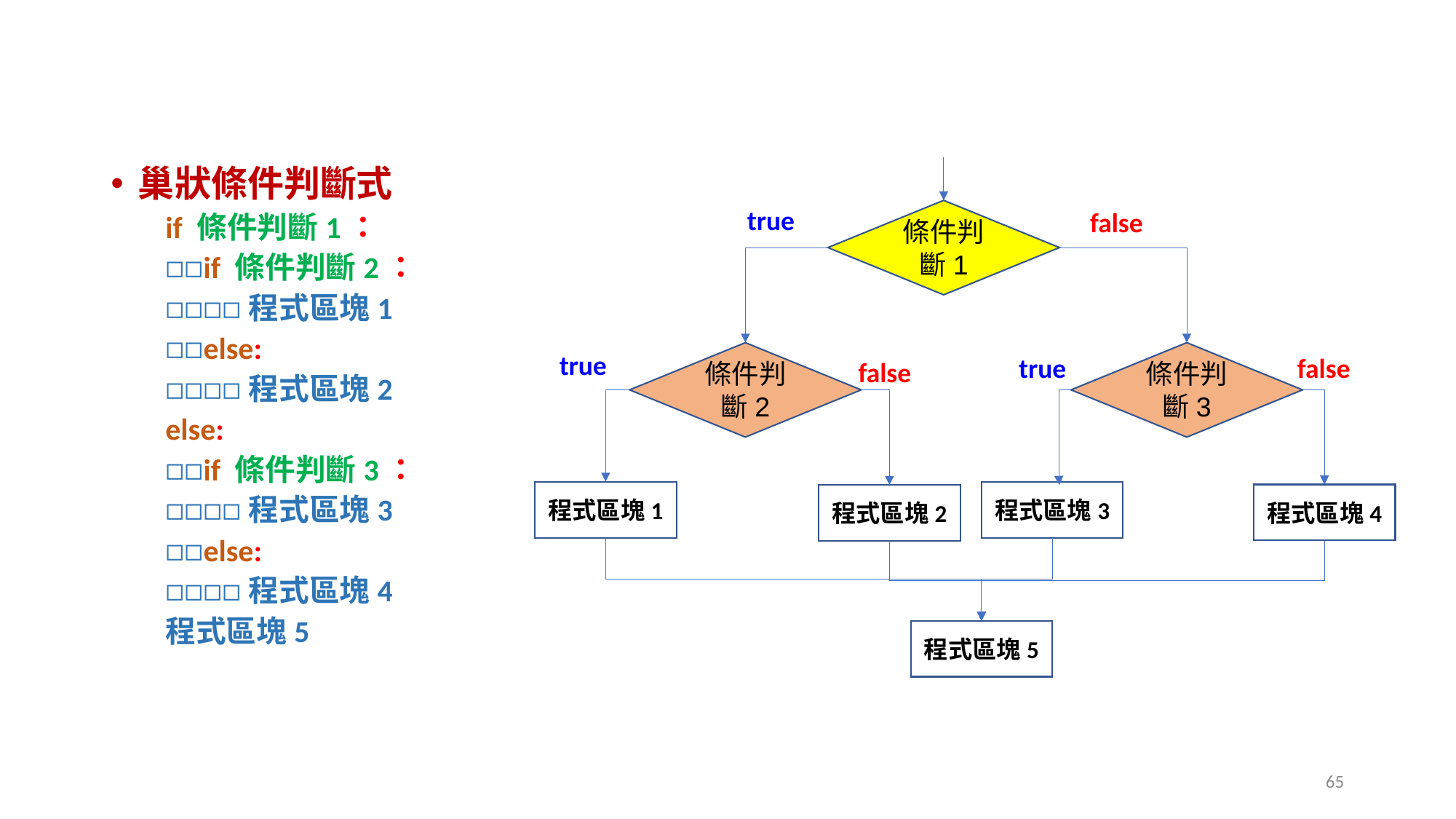

#
巢狀條件判斷式
if 條件判斷1：
◻︎◻︎if 條件判斷2：
◻︎◻︎◻︎◻︎程式區塊1
◻︎◻︎else:
◻︎◻︎◻︎◻︎程式區塊2
else:
◻︎◻︎if 條件判斷3：
◻︎◻︎◻︎◻︎程式區塊3
◻︎◻︎else:
◻︎◻︎◻︎◻︎程式區塊4
程式區塊5

true
false
條件判斷1
true
條件判斷2
條件判斷3
true
false
false
程式區塊1
程式區塊3
程式區塊4
程式區塊2
程式區塊5
65